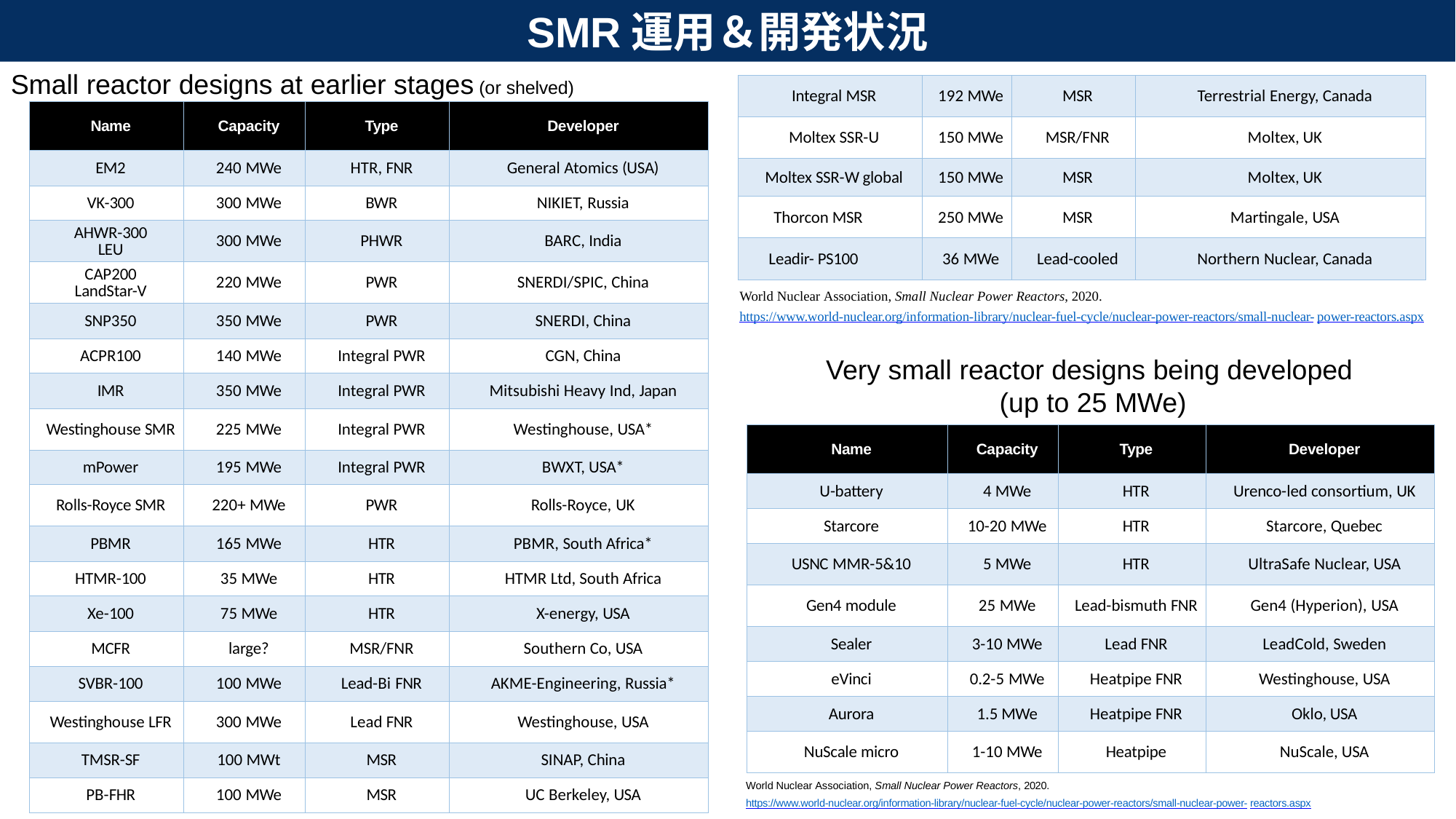

SMR運用＆開発状況
Small reactor designs at earlier stages (or shelved)
| Integral MSR | 192 MWe | MSR | Terrestrial Energy, Canada |
| --- | --- | --- | --- |
| Moltex SSR-U | 150 MWe | MSR/FNR | Moltex, UK |
| Moltex SSR-W global | 150 MWe | MSR | Moltex, UK |
| Thorcon MSR | 250 MWe | MSR | Martingale, USA |
| Leadir- PS100 | 36 MWe | Lead-cooled | Northern Nuclear, Canada |
| Name | Capacity | Type | Developer |
| --- | --- | --- | --- |
| EM2 | 240 MWe | HTR, FNR | General Atomics (USA) |
| VK-300 | 300 MWe | BWR | NIKIET, Russia |
| AHWR-300 LEU | 300 MWe | PHWR | BARC, India |
| CAP200 LandStar-V | 220 MWe | PWR | SNERDI/SPIC, China |
| SNP350 | 350 MWe | PWR | SNERDI, China |
| ACPR100 | 140 MWe | Integral PWR | CGN, China |
| IMR | 350 MWe | Integral PWR | Mitsubishi Heavy Ind, Japan |
| Westinghouse SMR | 225 MWe | Integral PWR | Westinghouse, USA\* |
| mPower | 195 MWe | Integral PWR | BWXT, USA\* |
| Rolls-Royce SMR | 220+ MWe | PWR | Rolls-Royce, UK |
| PBMR | 165 MWe | HTR | PBMR, South Africa\* |
| HTMR-100 | 35 MWe | HTR | HTMR Ltd, South Africa |
| Xe-100 | 75 MWe | HTR | X-energy, USA |
| MCFR | large? | MSR/FNR | Southern Co, USA |
| SVBR-100 | 100 MWe | Lead-Bi FNR | AKME-Engineering, Russia\* |
| Westinghouse LFR | 300 MWe | Lead FNR | Westinghouse, USA |
| TMSR-SF | 100 MWt | MSR | SINAP, China |
| PB-FHR | 100 MWe | MSR | UC Berkeley, USA |
World Nuclear Association, Small Nuclear Power Reactors, 2020.
https://www.world-nuclear.org/information-library/nuclear-fuel-cycle/nuclear-power-reactors/small-nuclear- power-reactors.aspx
Very small reactor designs being developed
 (up to 25 MWe)
| Name | Capacity | Type | Developer |
| --- | --- | --- | --- |
| U-battery | 4 MWe | HTR | Urenco-led consortium, UK |
| Starcore | 10-20 MWe | HTR | Starcore, Quebec |
| USNC MMR-5&10 | 5 MWe | HTR | UltraSafe Nuclear, USA |
| Gen4 module | 25 MWe | Lead-bismuth FNR | Gen4 (Hyperion), USA |
| Sealer | 3-10 MWe | Lead FNR | LeadCold, Sweden |
| eVinci | 0.2-5 MWe | Heatpipe FNR | Westinghouse, USA |
| Aurora | 1.5 MWe | Heatpipe FNR | Oklo, USA |
| NuScale micro | 1-10 MWe | Heatpipe | NuScale, USA |
World Nuclear Association, Small Nuclear Power Reactors, 2020. https://www.world-nuclear.org/information-library/nuclear-fuel-cycle/nuclear-power-reactors/small-nuclear-power- reactors.aspx